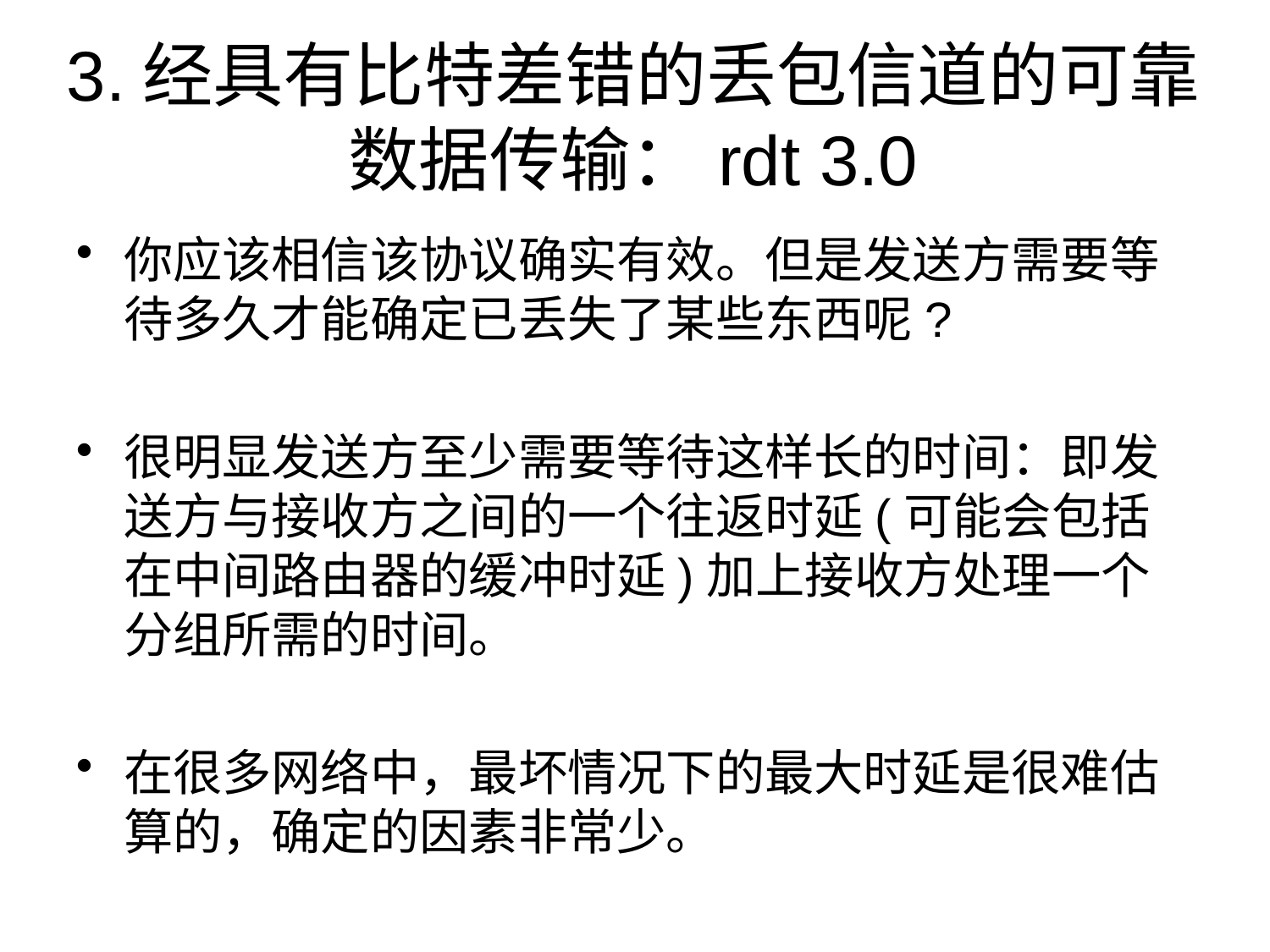

# 3.经具有比特差错的丢包信道的可靠数据传输：rdt 3.0
你应该相信该协议确实有效。但是发送方需要等待多久才能确定已丢失了某些东西呢?

很明显发送方至少需要等待这样长的时间：即发送方与接收方之间的一个往返时延(可能会包括在中间路由器的缓冲时延)加上接收方处理一个分组所需的时间。

在很多网络中，最坏情况下的最大时延是很难估算的，确定的因素非常少。